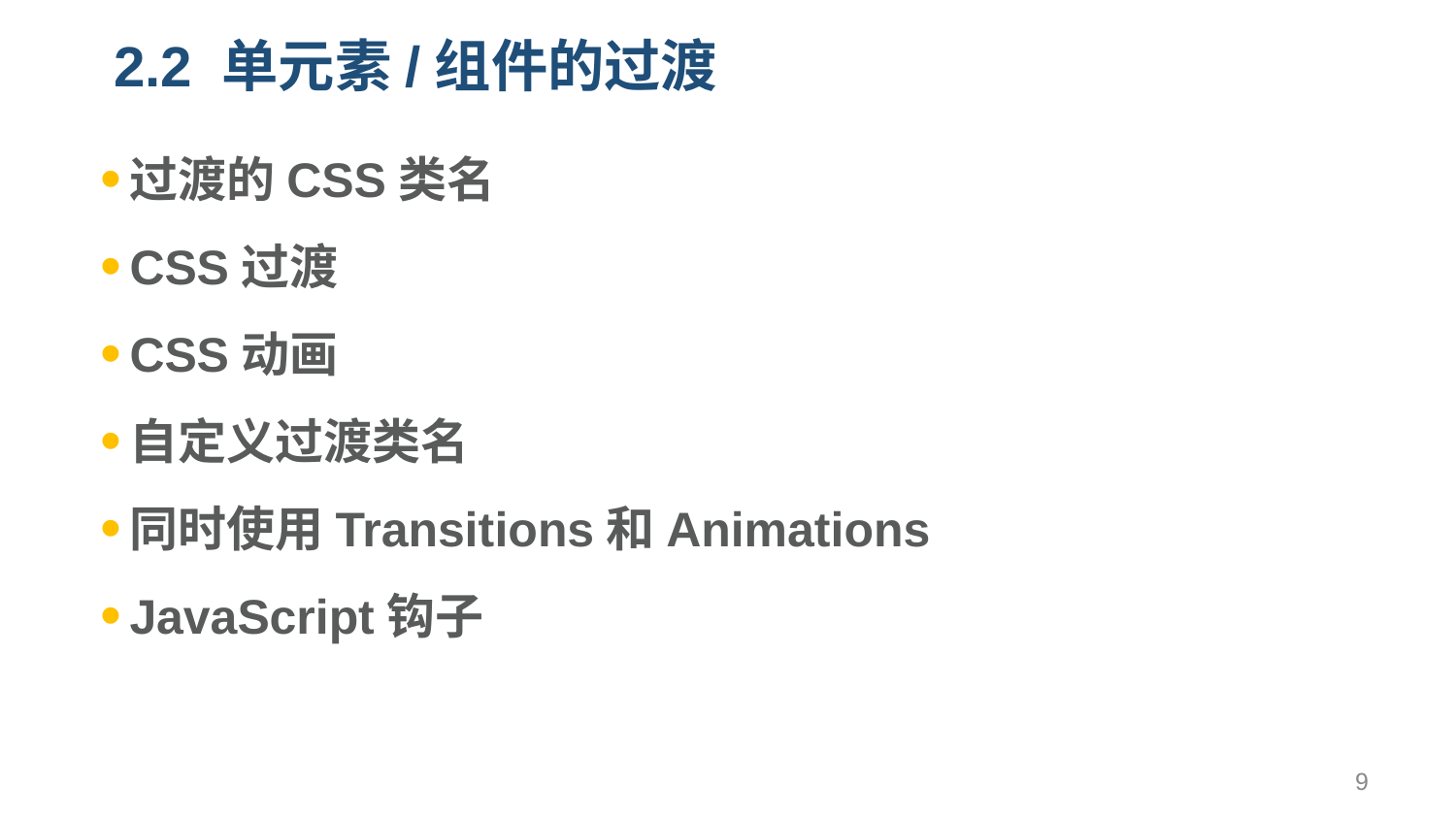

# 2.2 单元素/组件的过渡
过渡的CSS类名
CSS过渡
CSS动画
自定义过渡类名
同时使用Transitions和Animations
JavaScript钩子
9